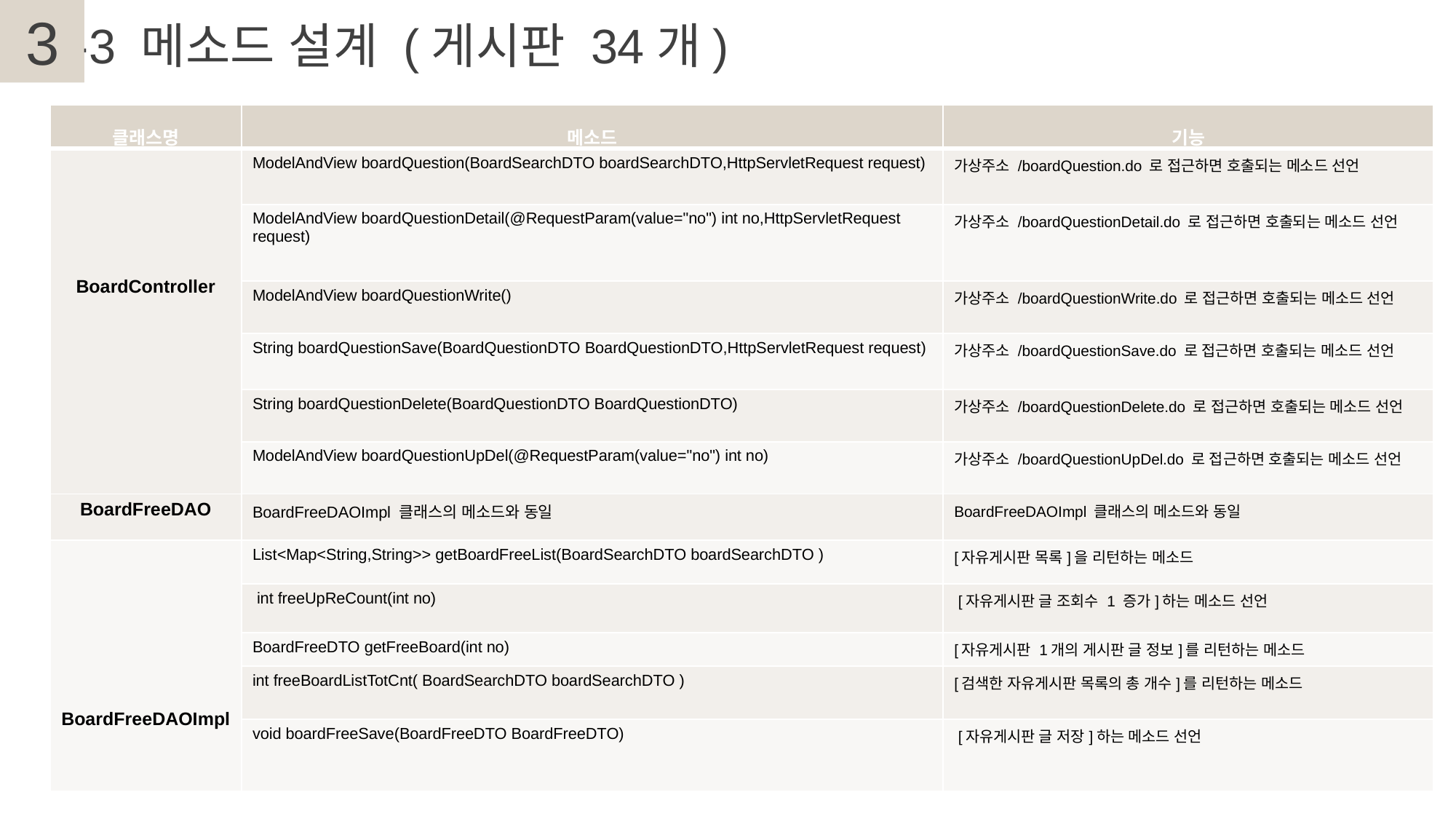

3
2
-3 메소드 설계 (게시판 34개)
| 클래스명 | 메소드 | 기능 |
| --- | --- | --- |
| BoardController | ModelAndView boardQuestion(BoardSearchDTO boardSearchDTO,HttpServletRequest request) | 가상주소 /boardQuestion.do 로 접근하면 호출되는 메소드 선언 |
|  | ModelAndView boardQuestionDetail(@RequestParam(value="no") int no,HttpServletRequest request) | 가상주소 /boardQuestionDetail.do 로 접근하면 호출되는 메소드 선언 |
|  | ModelAndView boardQuestionWrite() | 가상주소 /boardQuestionWrite.do 로 접근하면 호출되는 메소드 선언 |
|  | String boardQuestionSave(BoardQuestionDTO BoardQuestionDTO,HttpServletRequest request) | 가상주소 /boardQuestionSave.do 로 접근하면 호출되는 메소드 선언 |
|  | String boardQuestionDelete(BoardQuestionDTO BoardQuestionDTO) | 가상주소 /boardQuestionDelete.do 로 접근하면 호출되는 메소드 선언 |
|  | ModelAndView boardQuestionUpDel(@RequestParam(value="no") int no) | 가상주소 /boardQuestionUpDel.do 로 접근하면 호출되는 메소드 선언 |
| BoardFreeDAO | BoardFreeDAOImpl 클래스의 메소드와 동일 | BoardFreeDAOImpl 클래스의 메소드와 동일 |
| BoardFreeDAOImpl | List<Map<String,String>> getBoardFreeList(BoardSearchDTO boardSearchDTO ) | [자유게시판 목록]을 리턴하는 메소드 |
|  | int freeUpReCount(int no) | [자유게시판 글 조회수 1 증가]하는 메소드 선언 |
|  | BoardFreeDTO getFreeBoard(int no) | [자유게시판 1개의 게시판 글 정보]를 리턴하는 메소드 |
|  | int freeBoardListTotCnt( BoardSearchDTO boardSearchDTO ) | [검색한 자유게시판 목록의 총 개수]를 리턴하는 메소드 |
|  | void boardFreeSave(BoardFreeDTO BoardFreeDTO) | [자유게시판 글 저장]하는 메소드 선언 |